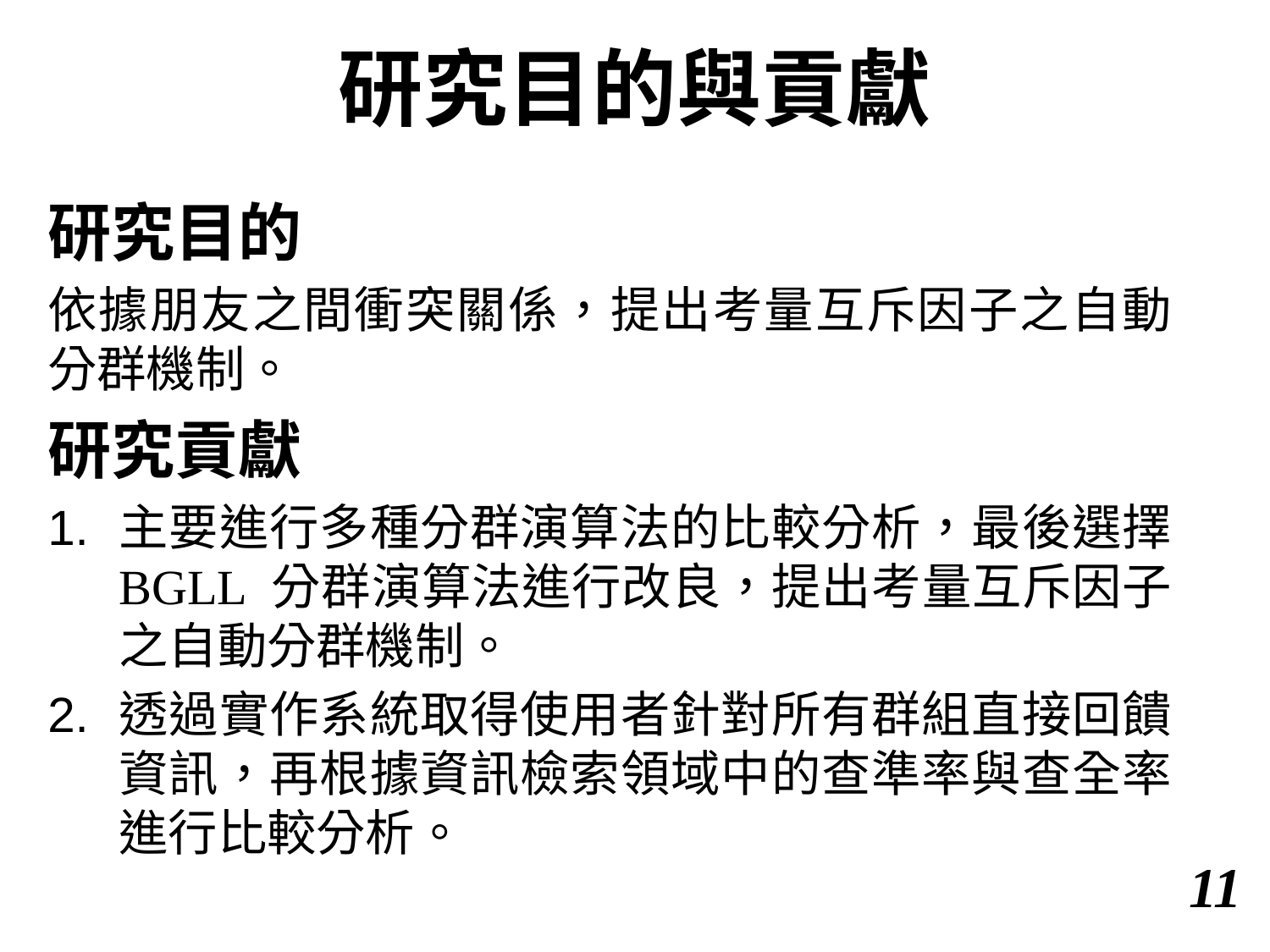

# 研究目的與貢獻
研究目的
依據朋友之間衝突關係，提出考量互斥因子之自動分群機制。
研究貢獻
主要進行多種分群演算法的比較分析，最後選擇 BGLL 分群演算法進行改良，提出考量互斥因子之自動分群機制。
透過實作系統取得使用者針對所有群組直接回饋資訊，再根據資訊檢索領域中的查準率與查全率進行比較分析。
11